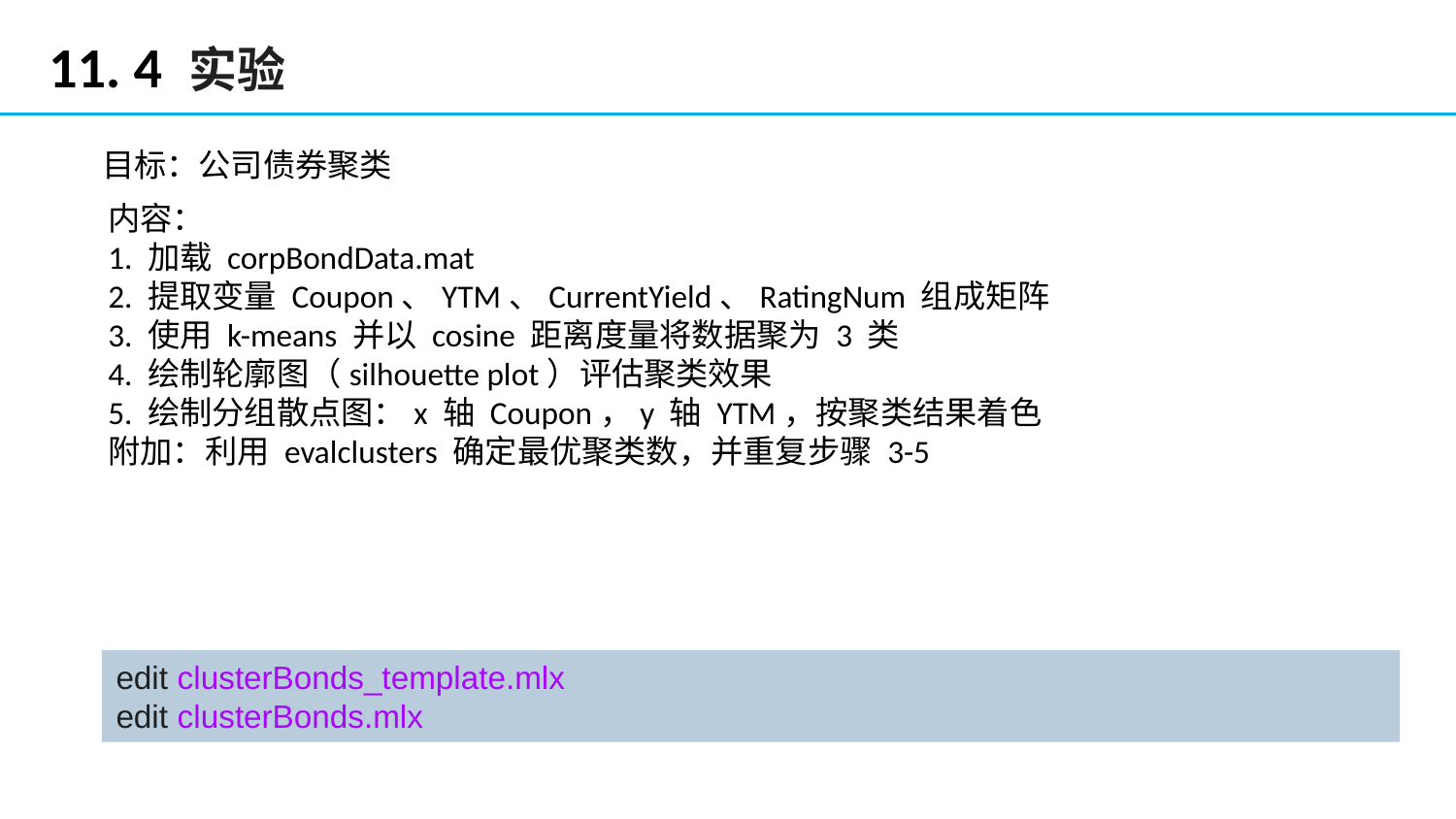

# 11. 4 实验
目标：公司债券聚类
内容：
1. 加载 corpBondData.mat
2. 提取变量 Coupon、YTM、CurrentYield、RatingNum 组成矩阵
3. 使用 k-means 并以 cosine 距离度量将数据聚为 3 类
4. 绘制轮廓图（silhouette plot）评估聚类效果
5. 绘制分组散点图：x 轴 Coupon，y 轴 YTM，按聚类结果着色
附加：利用 evalclusters 确定最优聚类数，并重复步骤 3-5
edit clusterBonds_template.mlx
edit clusterBonds.mlx